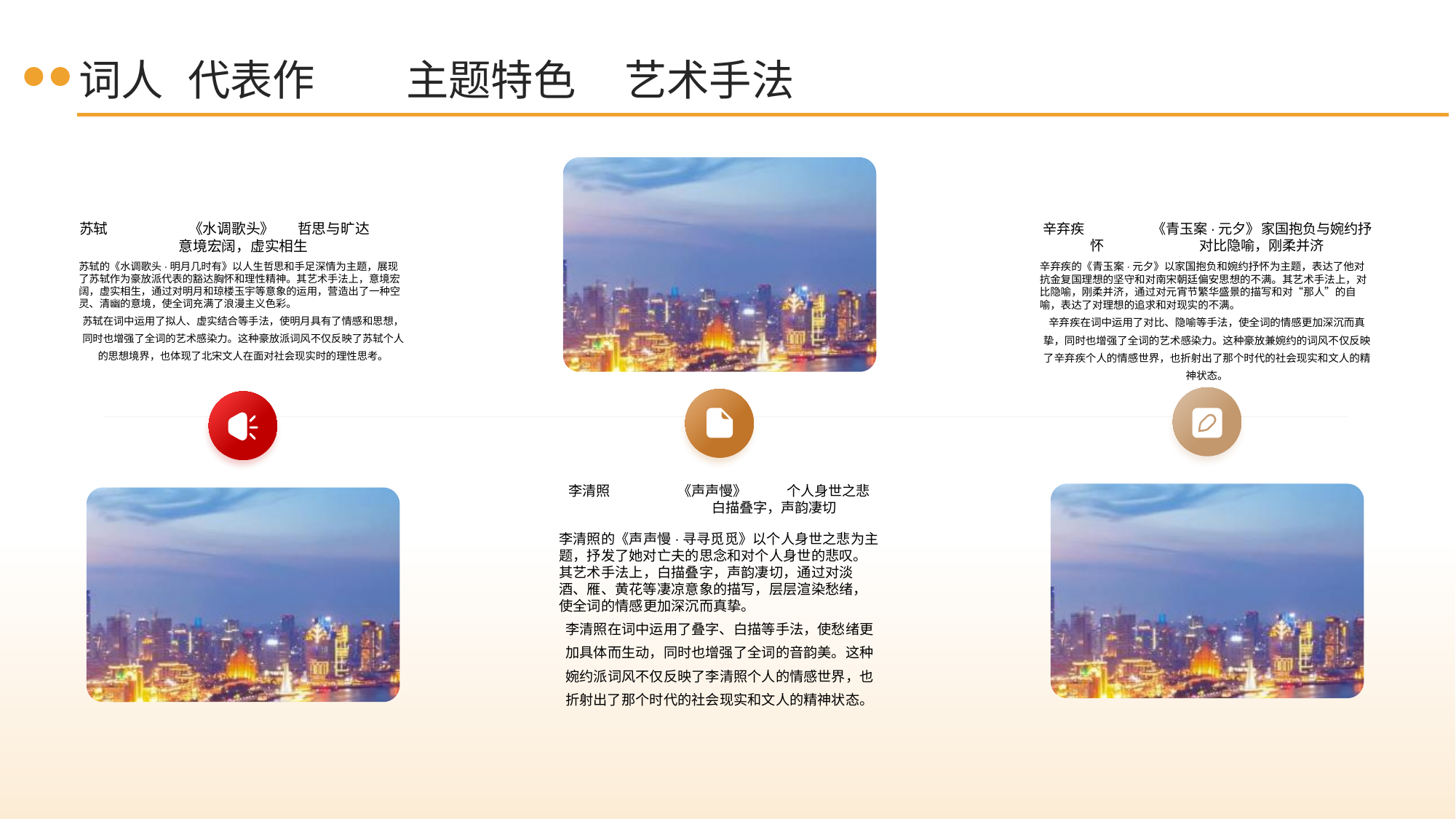

词人	代表作	主题特色	艺术手法

苏轼	《水调歌头》	哲思与旷达	意境宏阔，虚实相生
辛弃疾	《青玉案·元夕》	家国抱负与婉约抒怀	对比隐喻，刚柔并济
苏轼的《水调歌头·明月几时有》以人生哲思和手足深情为主题，展现了苏轼作为豪放派代表的豁达胸怀和理性精神。其艺术手法上，意境宏阔，虚实相生，通过对明月和琼楼玉宇等意象的运用，营造出了一种空灵、清幽的意境，使全词充满了浪漫主义色彩。
苏轼在词中运用了拟人、虚实结合等手法，使明月具有了情感和思想，同时也增强了全词的艺术感染力。这种豪放派词风不仅反映了苏轼个人的思想境界，也体现了北宋文人在面对社会现实时的理性思考。
辛弃疾的《青玉案·元夕》以家国抱负和婉约抒怀为主题，表达了他对抗金复国理想的坚守和对南宋朝廷偏安思想的不满。其艺术手法上，对比隐喻，刚柔并济，通过对元宵节繁华盛景的描写和对“那人”的自喻，表达了对理想的追求和对现实的不满。
辛弃疾在词中运用了对比、隐喻等手法，使全词的情感更加深沉而真挚，同时也增强了全词的艺术感染力。这种豪放兼婉约的词风不仅反映了辛弃疾个人的情感世界，也折射出了那个时代的社会现实和文人的精神状态。

李清照	《声声慢》	个人身世之悲	白描叠字，声韵凄切

李清照的《声声慢·寻寻觅觅》以个人身世之悲为主题，抒发了她对亡夫的思念和对个人身世的悲叹。其艺术手法上，白描叠字，声韵凄切，通过对淡酒、雁、黄花等凄凉意象的描写，层层渲染愁绪，使全词的情感更加深沉而真挚。
李清照在词中运用了叠字、白描等手法，使愁绪更加具体而生动，同时也增强了全词的音韵美。这种婉约派词风不仅反映了李清照个人的情感世界，也折射出了那个时代的社会现实和文人的精神状态。